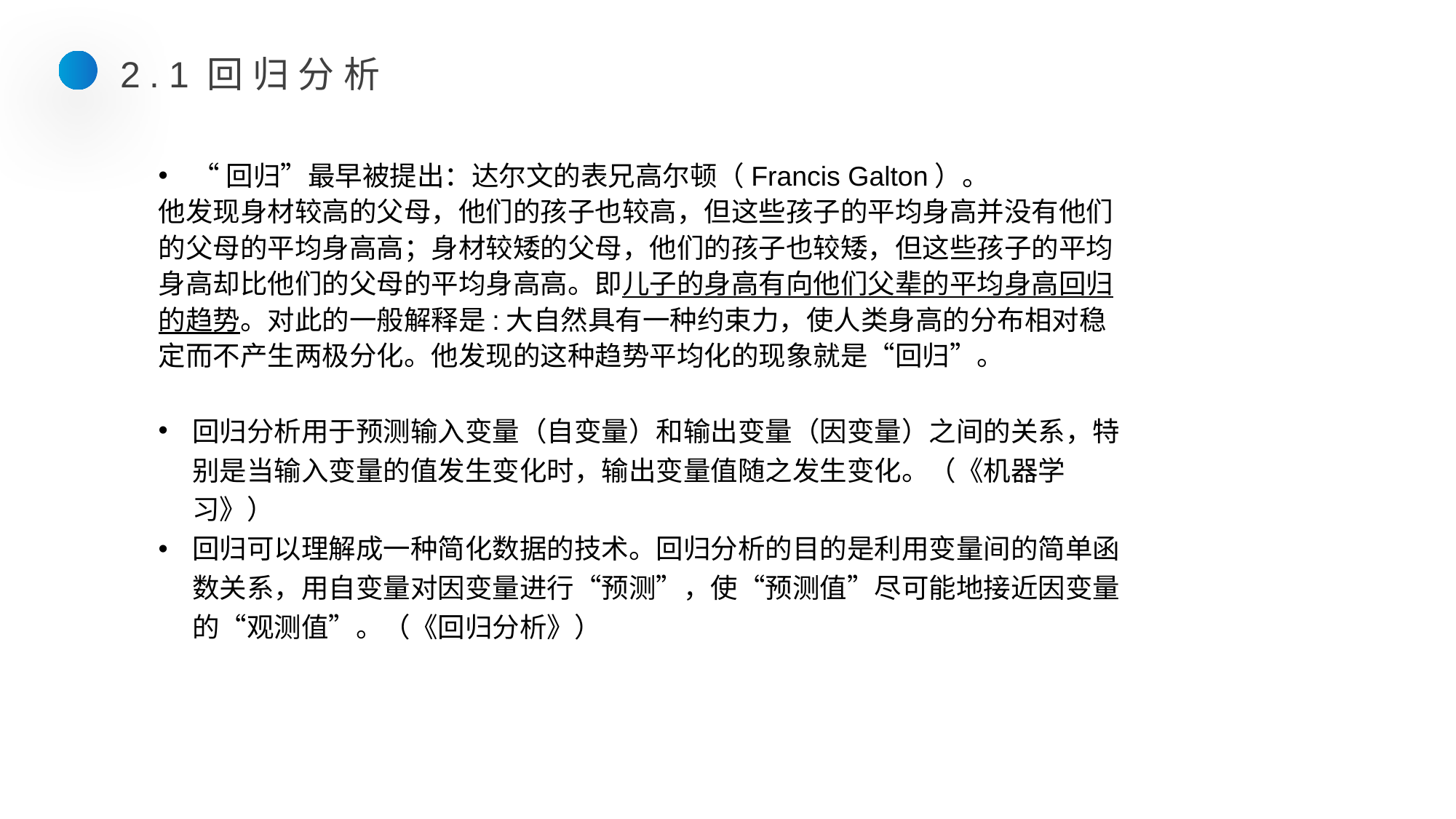

2.1回归分析

“回归”最早被提出：达尔文的表兄高尔顿（Francis Galton）。
他发现身材较高的父母，他们的孩子也较高，但这些孩子的平均身高并没有他们的父母的平均身高高；身材较矮的父母，他们的孩子也较矮，但这些孩子的平均身高却比他们的父母的平均身高高。即儿子的身高有向他们父辈的平均身高回归的趋势。对此的一般解释是:大自然具有一种约束力，使人类身高的分布相对稳定而不产生两极分化。他发现的这种趋势平均化的现象就是“回归”。

回归分析用于预测输入变量（自变量）和输出变量（因变量）之间的关系，特别是当输入变量的值发生变化时，输出变量值随之发生变化。（《机器学习》）
回归可以理解成一种简化数据的技术。回归分析的目的是利用变量间的简单函数关系，用自变量对因变量进行“预测”，使“预测值”尽可能地接近因变量的“观测值”。（《回归分析》）